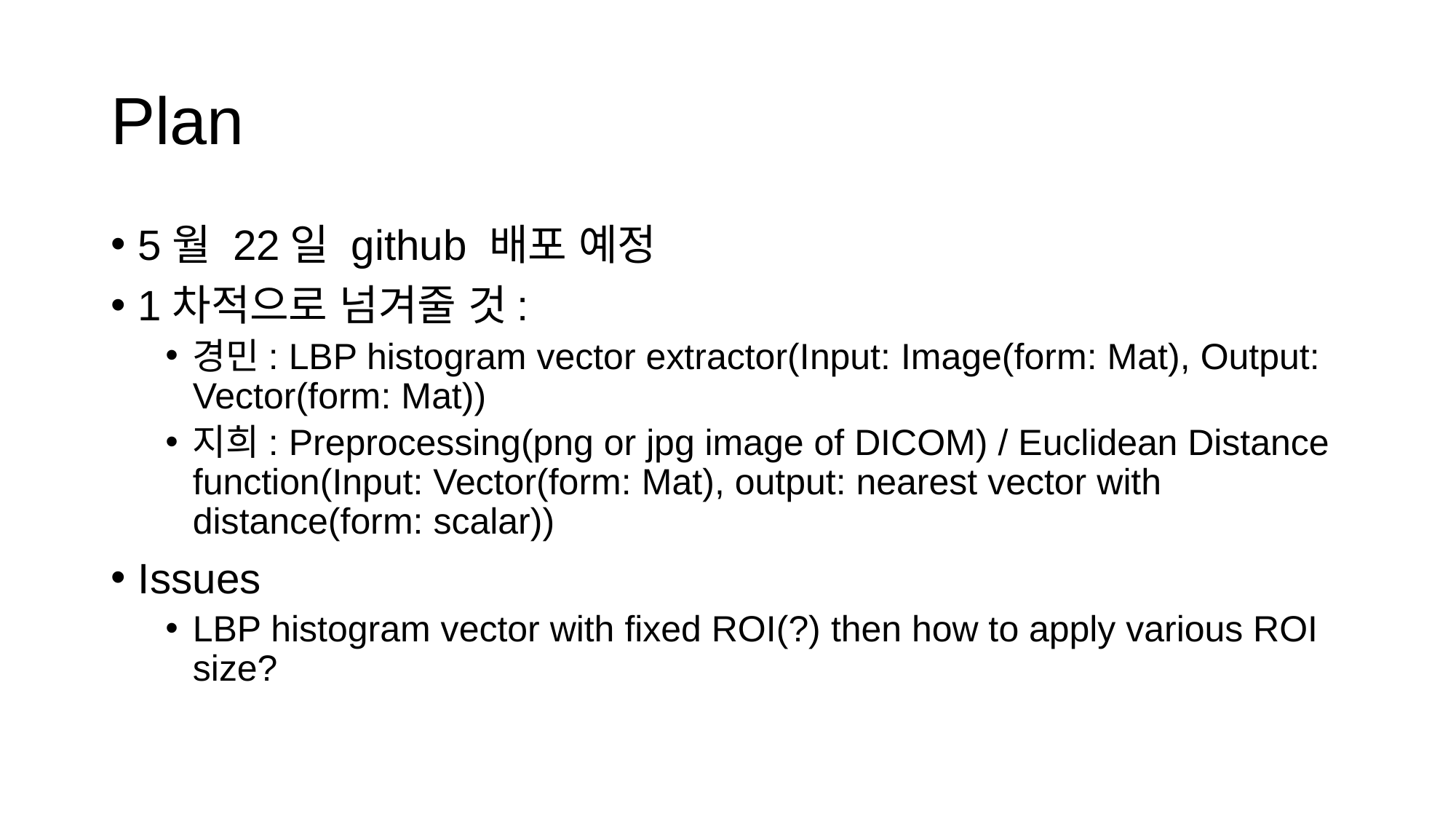

# Plan
5월 22일 github 배포 예정
1차적으로 넘겨줄 것:
경민: LBP histogram vector extractor(Input: Image(form: Mat), Output: Vector(form: Mat))
지희: Preprocessing(png or jpg image of DICOM) / Euclidean Distance function(Input: Vector(form: Mat), output: nearest vector with distance(form: scalar))
Issues
LBP histogram vector with fixed ROI(?) then how to apply various ROI size?